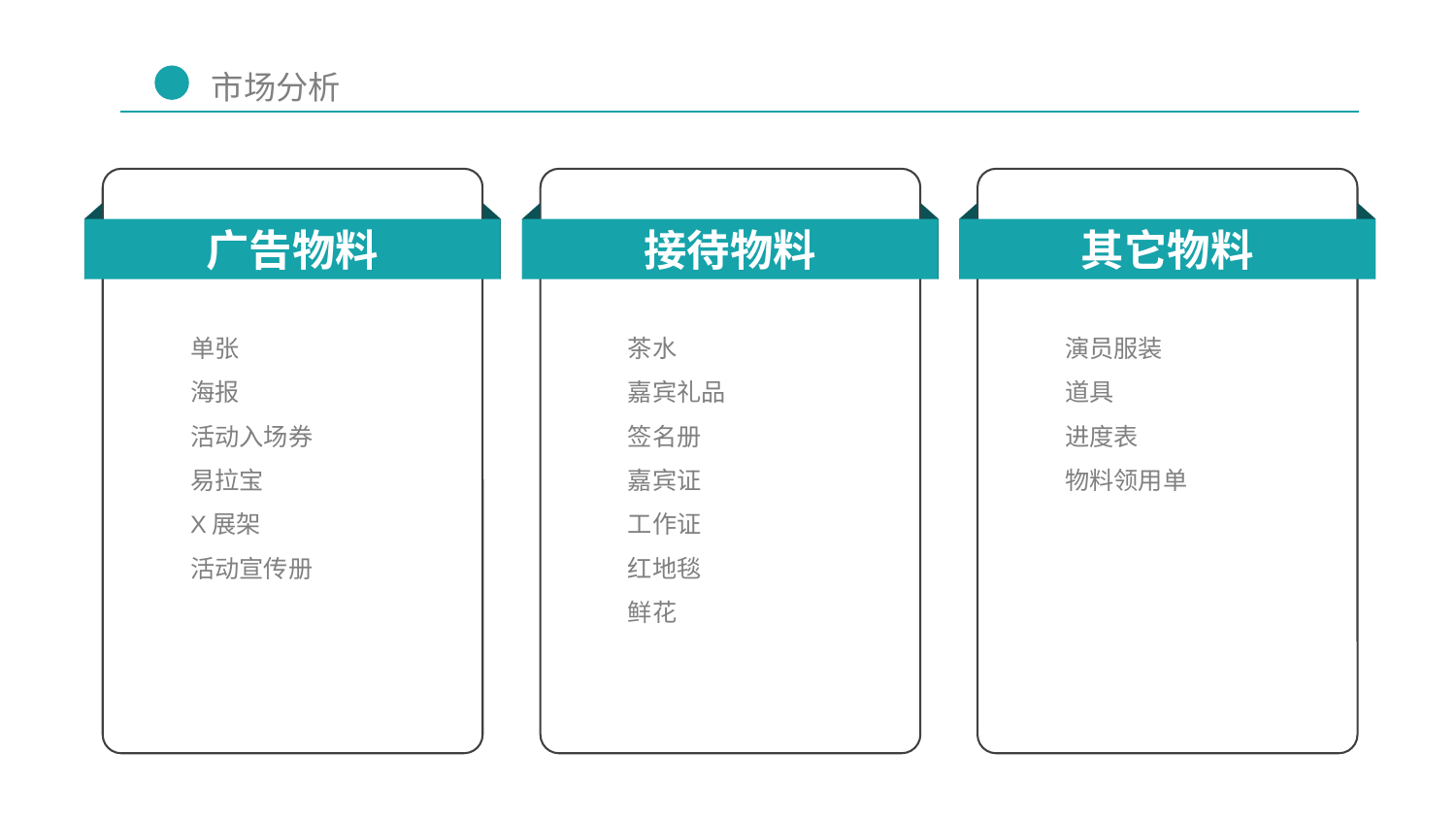

广告物料
接待物料
其它物料

单张
海报
活动入场券
易拉宝
X展架
活动宣传册

茶水
嘉宾礼品
签名册
嘉宾证
工作证
红地毯
鲜花

演员服装
道具
进度表
物料领用单